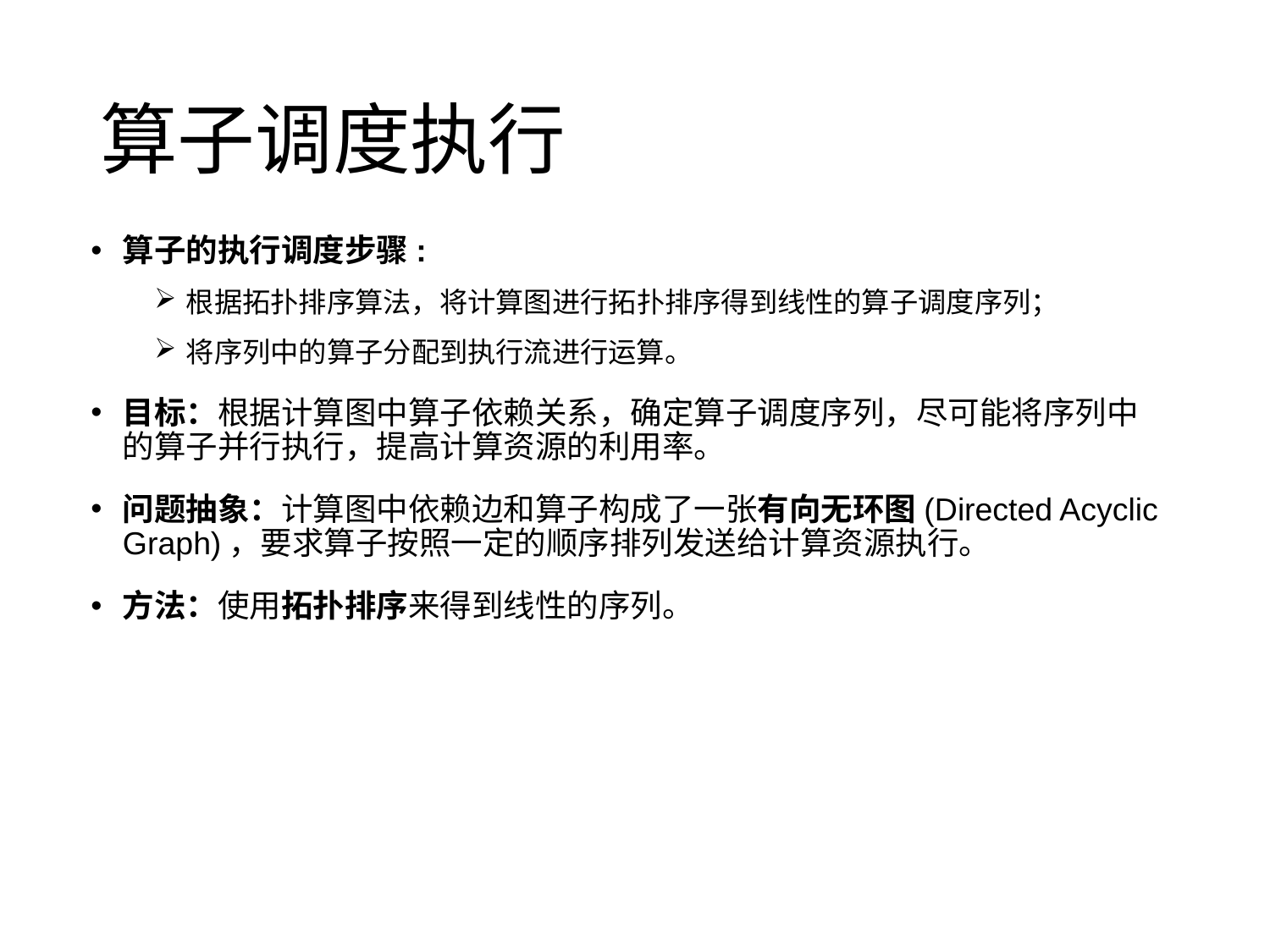

# 算子调度执行
算子的执行调度步骤:
根据拓扑排序算法，将计算图进行拓扑排序得到线性的算子调度序列；
将序列中的算子分配到执行流进行运算。
目标：根据计算图中算子依赖关系，确定算子调度序列，尽可能将序列中的算子并行执行，提高计算资源的利用率。
问题抽象：计算图中依赖边和算子构成了一张有向无环图(Directed Acyclic Graph)，要求算子按照一定的顺序排列发送给计算资源执行。
方法：使用拓扑排序来得到线性的序列。